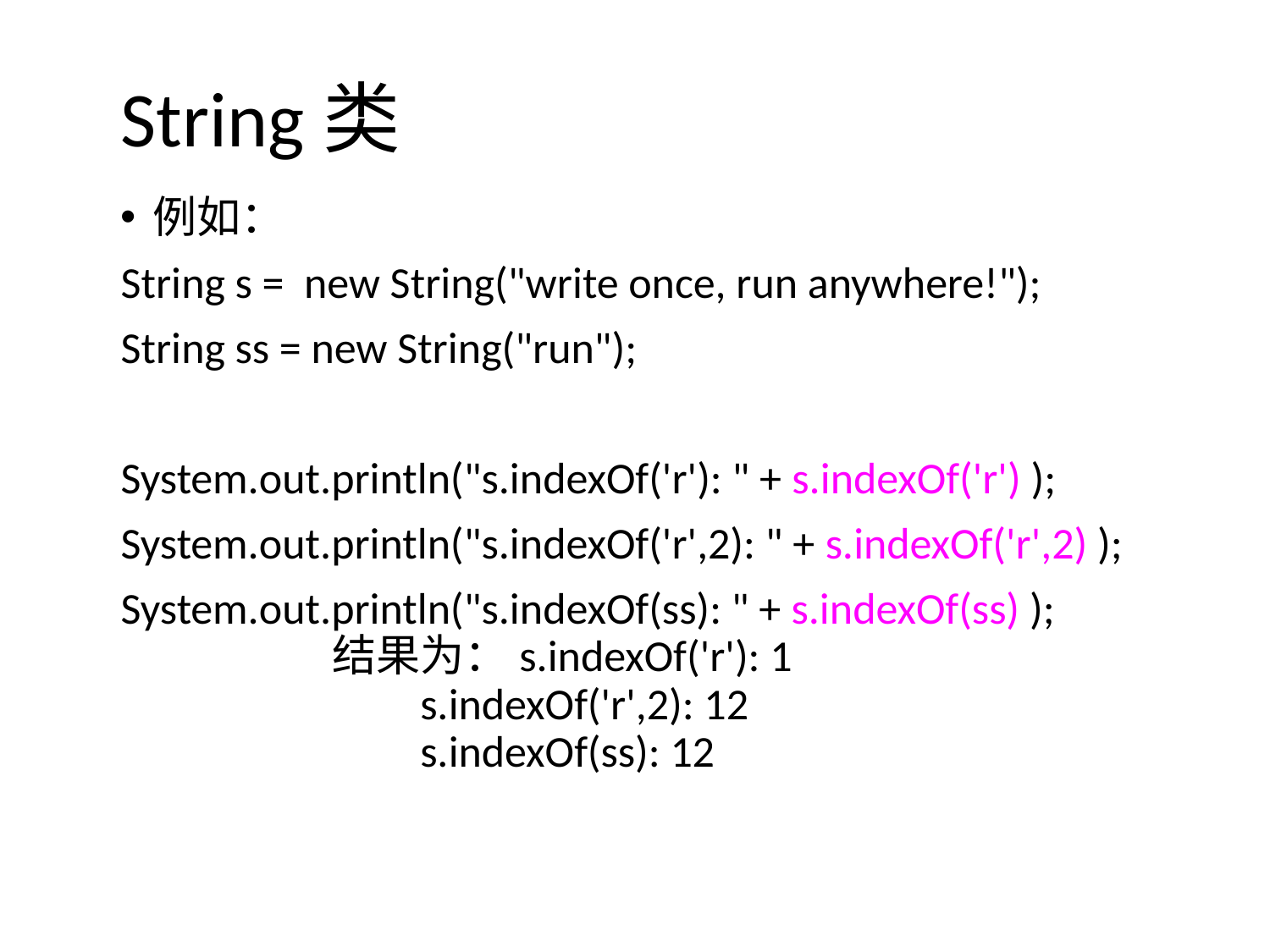

String类
例如：
String s =  new String("write once, run anywhere!");
String ss = new String("run");

System.out.println("s.indexOf('r'): " + s.indexOf('r') );
System.out.println("s.indexOf('r',2): " + s.indexOf('r',2) );
System.out.println("s.indexOf(ss): " + s.indexOf(ss) );
              结果为：s.indexOf('r'): 1
                      s.indexOf('r',2): 12
                      s.indexOf(ss): 12